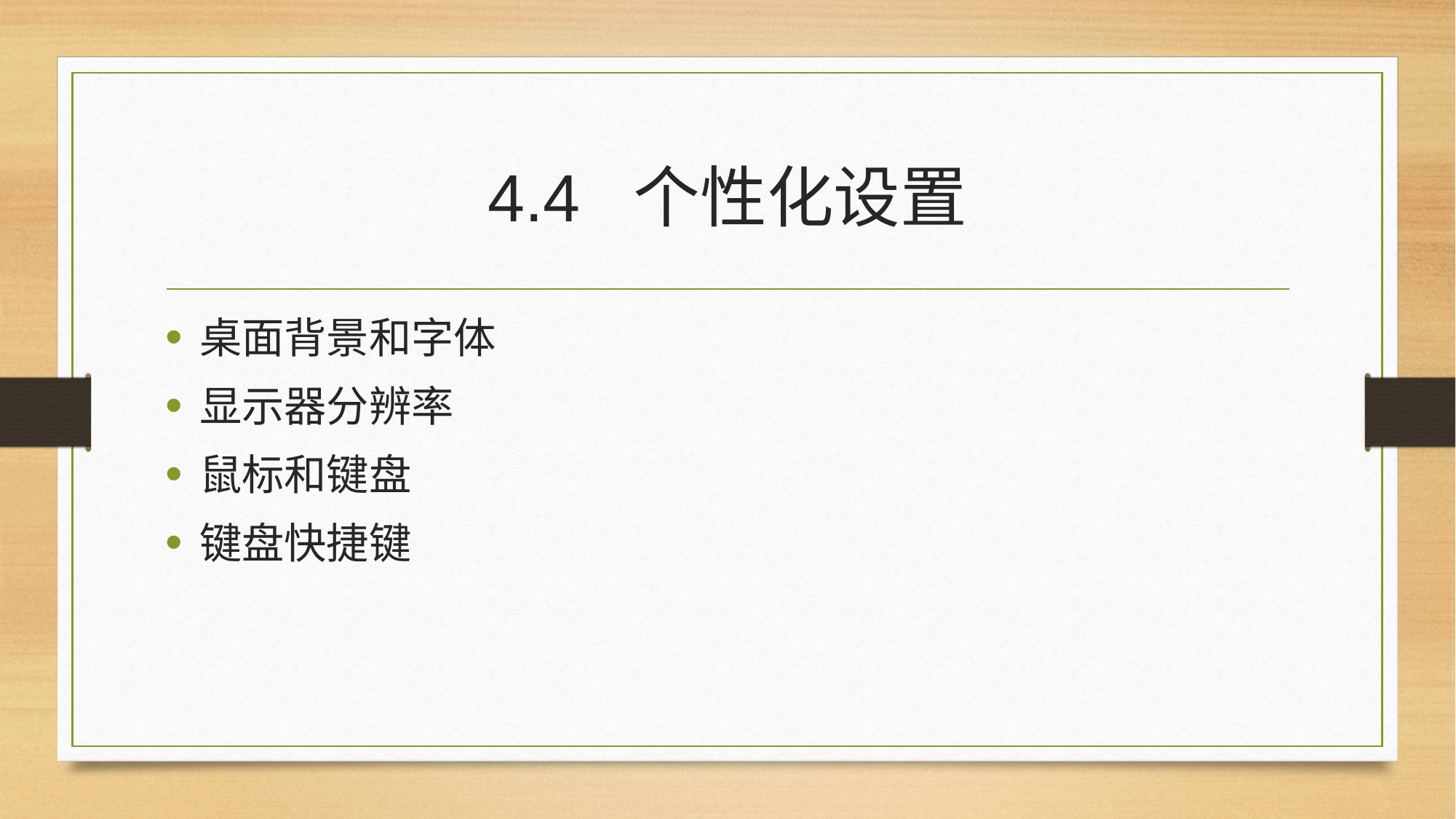

# 4.4  个性化设置
桌面背景和字体
显示器分辨率
鼠标和键盘
键盘快捷键